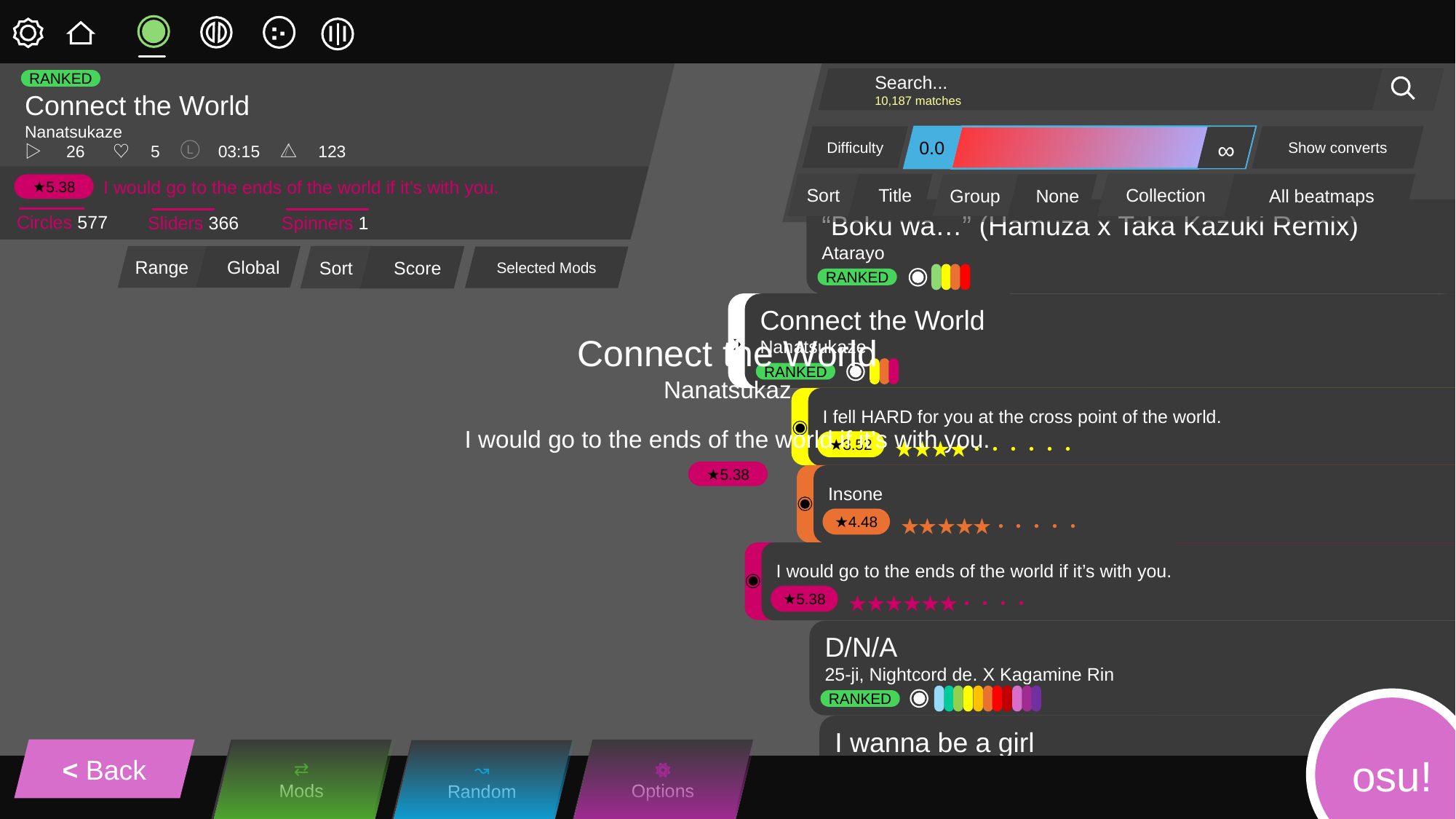

∴

Search...
10,187 matches

RANKED

Connect the World
Nanatsukaze
▷　26　  ♡　5　　　03:15　△　123
Show converts

∞
Difficulty
0.0

∞
L

I would go to the ends of the world if it’s with you.
Sort
Title
Collection
All beatmaps
★5.38
None
Group
“Boku wa…” (Hamuza x Taka Kazuki Remix)
Atarayo

Circles 577
Spinners 1
Sliders 366
Sort
Score
Range
Global
Selected Mods

RANKED

›
Connect the World
Nanatsukaze

Connect the World
Nanatsukaz

RANKED

I fell HARD for you at the cross point of the world.
　　　　★★★★・・・・・・
I would go to the ends of the world if it’s with you.

★3.52
★5.38

Insone
　　　　★★★★★・・・・・

★4.48

I would go to the ends of the world if it’s with you.
　　　　★★★★★★・・・・

★5.38
D/N/A
25-ji, Nightcord de. X Kagamine Rin

RANKED

osu!
I wanna be a girl
25-ji, Nightcord de. X Kagamine Rin

< Back
⇄
Mods

⚙
Options
↝
Random

RANKED